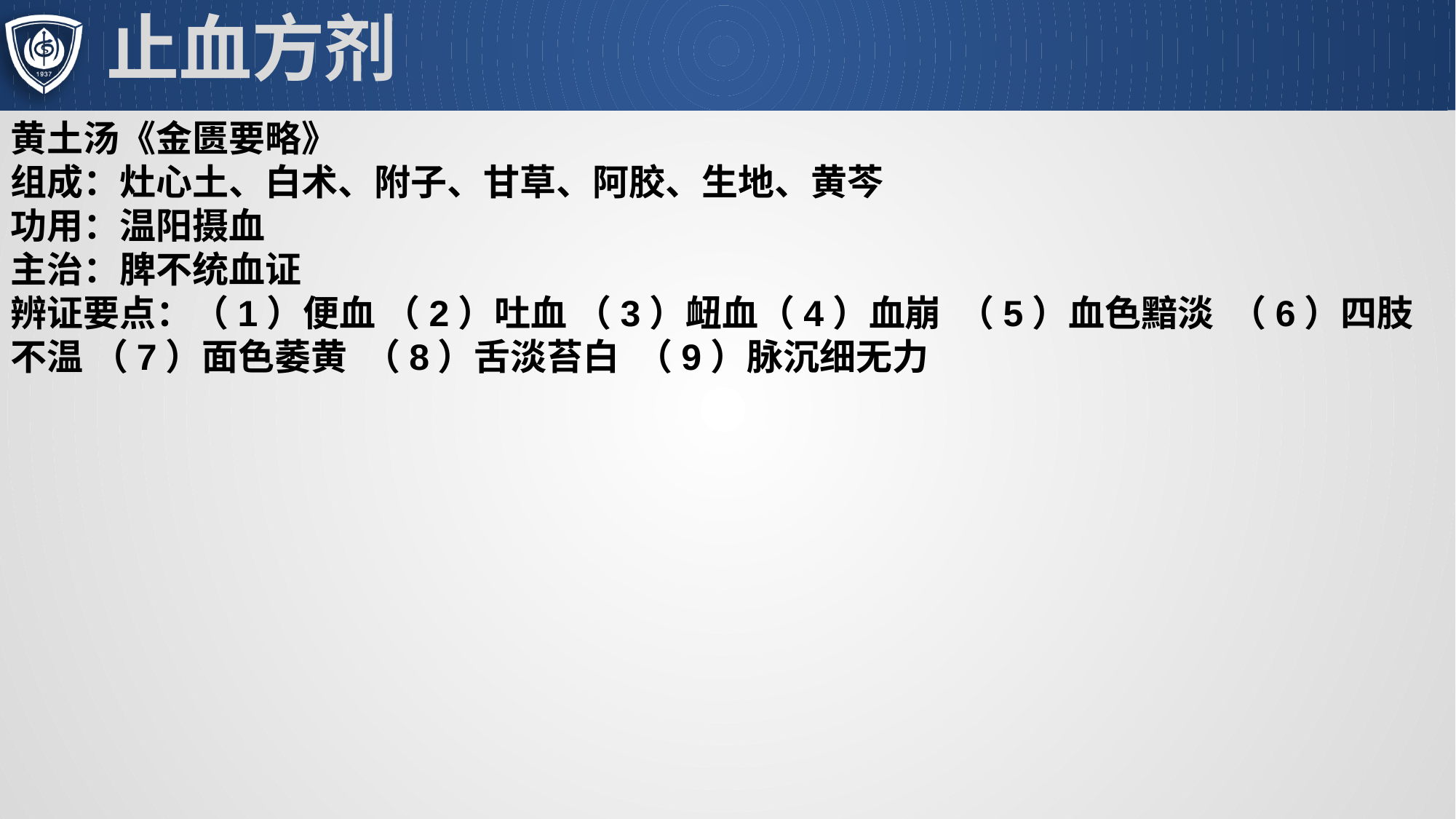

# 止血方剂
黄土汤《金匮要略》
组成：灶心土、白术、附子、甘草、阿胶、生地、黄芩
功用：温阳摄血
主治：脾不统血证
辨证要点：（1）便血 （2）吐血 （3）衄血（4）血崩  （5）血色黯淡  （6）四肢不温 （7）面色萎黄  （8）舌淡苔白  （9）脉沉细无力